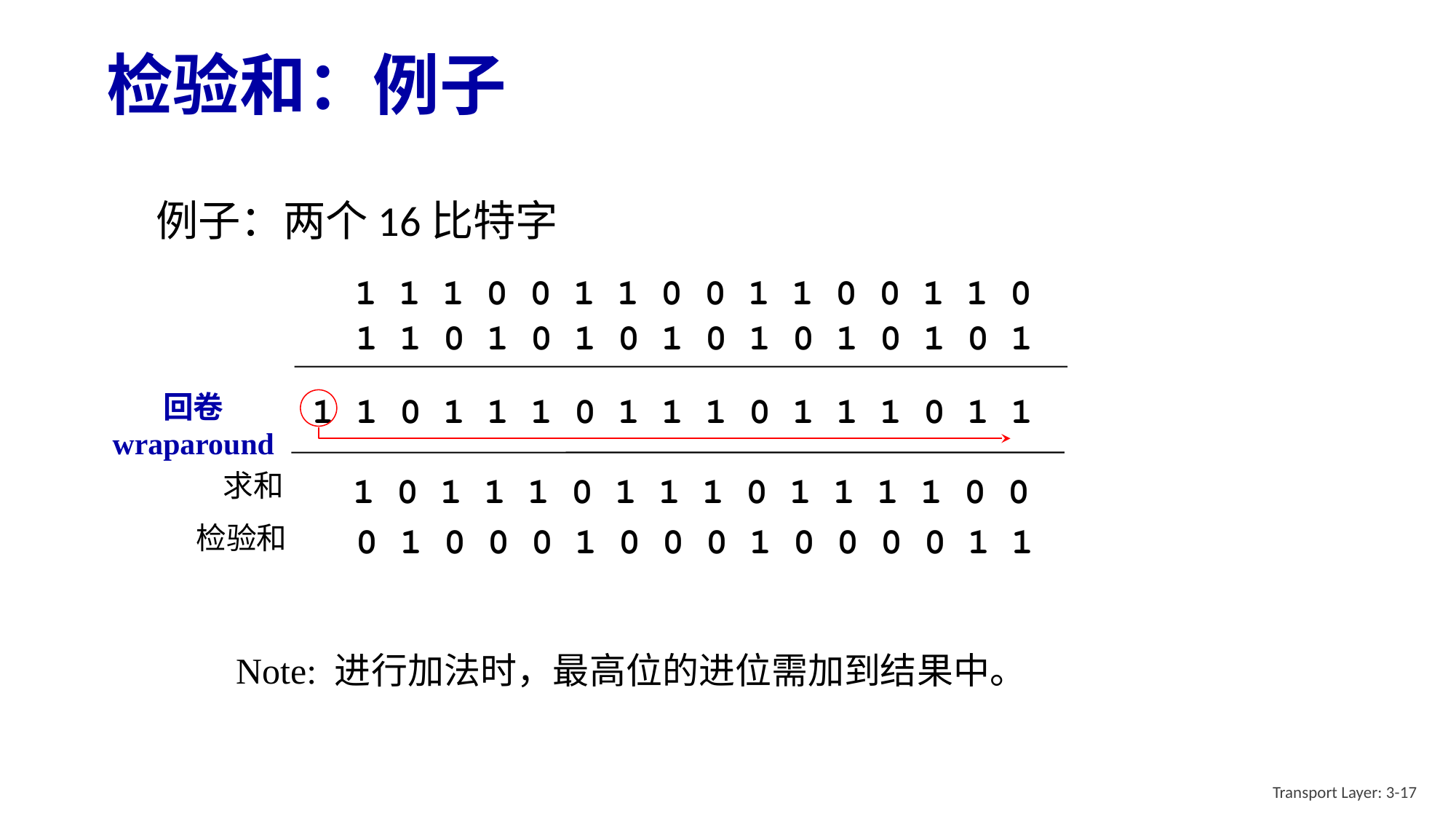

# 检验和：例子
例子：两个16比特字
1 1 1 0 0 1 1 0 0 1 1 0 0 1 1 0
1 1 0 1 0 1 0 1 0 1 0 1 0 1 0 1

1 1 0 1 1 1 0 1 1 1 0 1 1 1 0 1 1
回卷
wraparound

求和
  1 0 1 1 1 0 1 1 1 0 1 1 1 1 0 0
  0 1 0 0 0 1 0 0 0 1 0 0 0 0 1 1
检验和
Note: 进行加法时，最高位的进位需加到结果中。
Transport Layer: 3-17